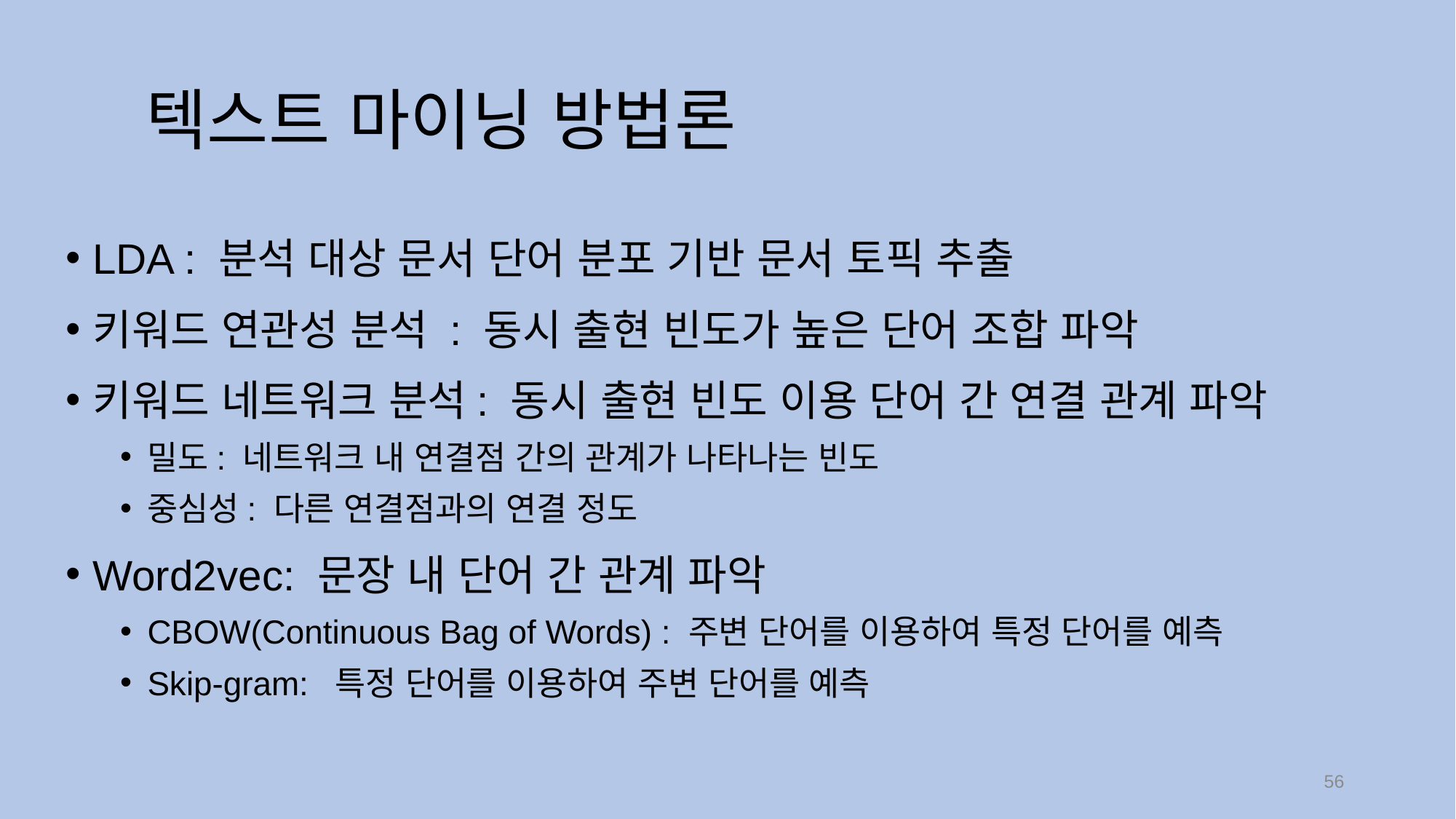

# 텍스트 마이닝 방법론
LDA : 분석 대상 문서 단어 분포 기반 문서 토픽 추출
키워드 연관성 분석 : 동시 출현 빈도가 높은 단어 조합 파악
키워드 네트워크 분석: 동시 출현 빈도 이용 단어 간 연결 관계 파악
밀도: 네트워크 내 연결점 간의 관계가 나타나는 빈도
중심성: 다른 연결점과의 연결 정도
Word2vec: 문장 내 단어 간 관계 파악
CBOW(Continuous Bag of Words) : 주변 단어를 이용하여 특정 단어를 예측
Skip-gram:  특정 단어를 이용하여 주변 단어를 예측
56